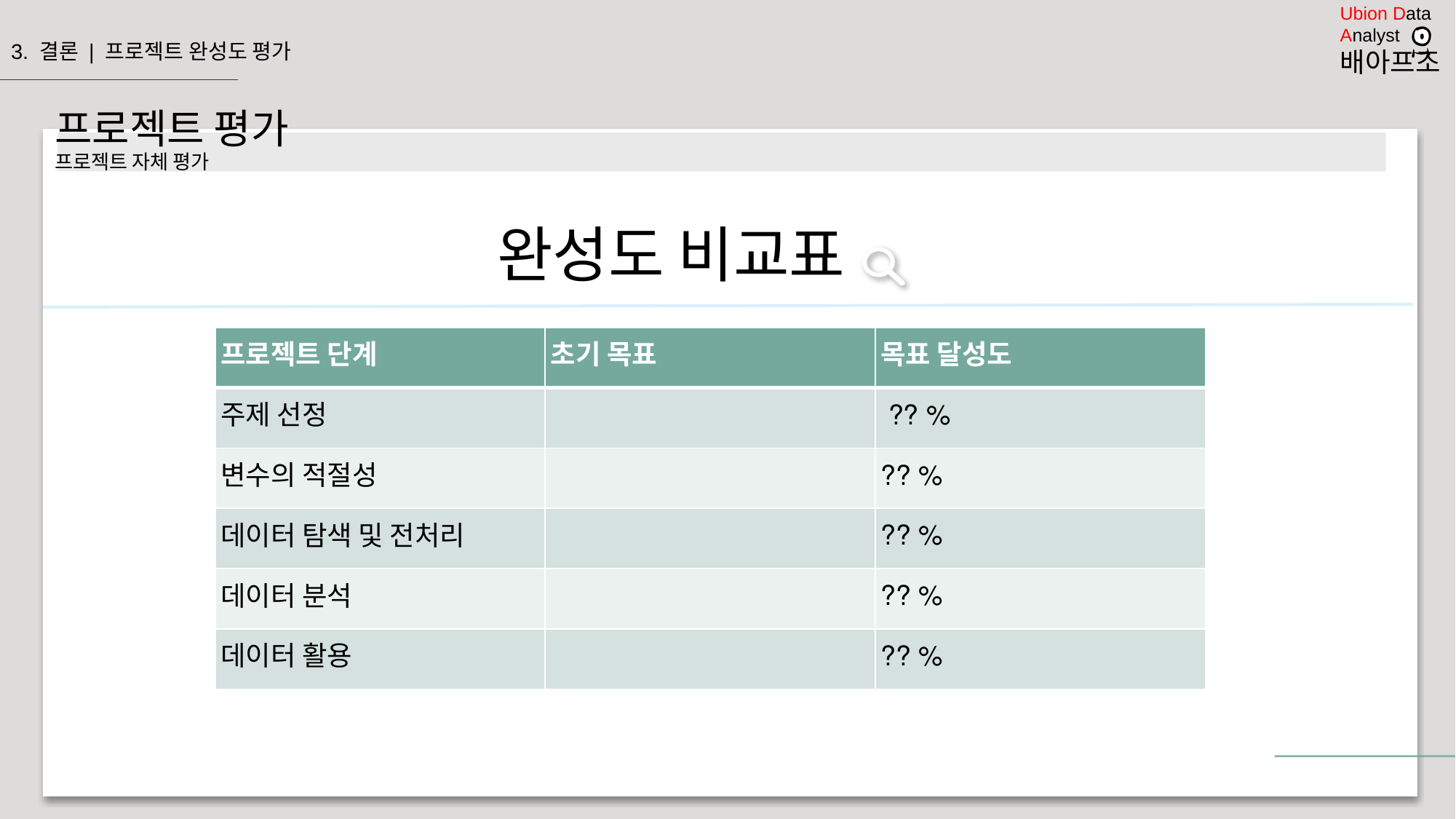

3. 결론 | 프로젝트 완성도 평가
프로젝트 평가
프로젝트 자체 평가

완성도 비교표

| 프로젝트 단계 | 초기 목표 | 목표 달성도 |
| --- | --- | --- |
| 주제 선정 |  | ?? % |
| 변수의 적절성 |  | ?? % |
| 데이터 탐색 및 전처리 |  | ?? % |
| 데이터 분석 |  | ?? % |
| 데이터 활용 |  | ?? % |

37